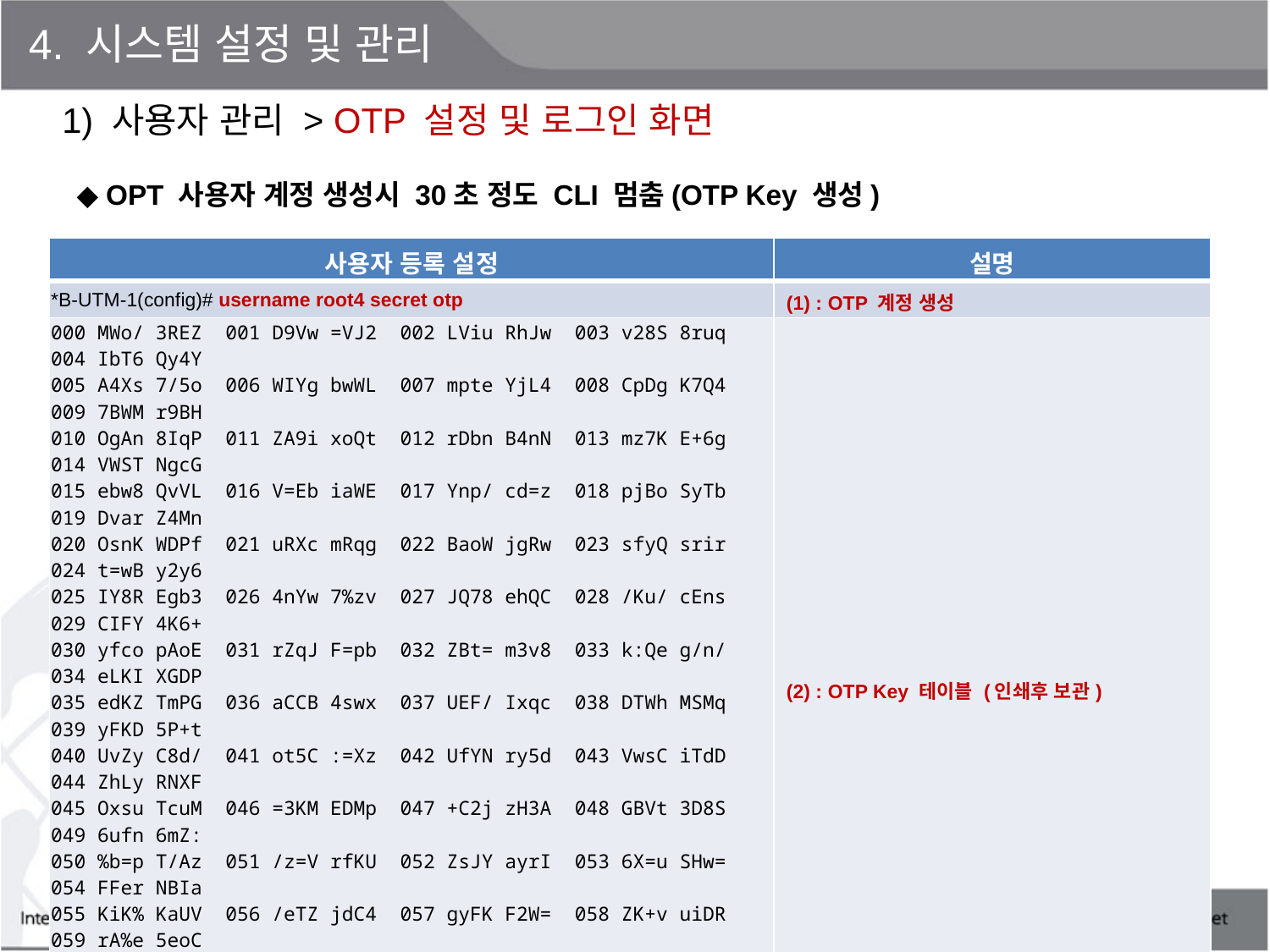

4. 시스템 설정 및 관리
1) 사용자 관리 > OTP 설정 및 로그인 화면
◆ OPT 사용자 계정 생성시 30초 정도 CLI 멈춤(OTP Key 생성)
| 사용자 등록 설정 | 설명 |
| --- | --- |
| \*B-UTM-1(config)# username root4 secret otp | (1) : OTP 계정 생성 |
| 000 MWo/ 3REZ 001 D9Vw =VJ2 002 LViu RhJw 003 v28S 8ruq 004 IbT6 Qy4Y 005 A4Xs 7/5o 006 WIYg bwWL 007 mpte YjL4 008 CpDg K7Q4 009 7BWM r9BH 010 OgAn 8IqP 011 ZA9i xoQt 012 rDbn B4nN 013 mz7K E+6g 014 VWST NgcG 015 ebw8 QvVL 016 V=Eb iaWE 017 Ynp/ cd=z 018 pjBo SyTb 019 Dvar Z4Mn 020 OsnK WDPf 021 uRXc mRqg 022 BaoW jgRw 023 sfyQ srir 024 t=wB y2y6 025 IY8R Egb3 026 4nYw 7%zv 027 JQ78 ehQC 028 /Ku/ cEns 029 CIFY 4K6+ 030 yfco pAoE 031 rZqJ F=pb 032 ZBt= m3v8 033 k:Qe g/n/ 034 eLKI XGDP 035 edKZ TmPG 036 aCCB 4swx 037 UEF/ Ixqc 038 DTWh MSMq 039 yFKD 5P+t 040 UvZy C8d/ 041 ot5C :=Xz 042 UfYN ry5d 043 VwsC iTdD 044 ZhLy RNXF 045 Oxsu TcuM 046 =3KM EDMp 047 +C2j zH3A 048 GBVt 3D8S 049 6ufn 6mZ: 050 %b=p T/Az 051 /z=V rfKU 052 ZsJY ayrI 053 6X=u SHw= 054 FFer NBIa 055 KiK% KaUV 056 /eTZ jdC4 057 gyFK F2W= 058 ZK+v uiDR 059 rA%e 5eoC 060 AUA7 HXOS 061 Pehh 3fub 062 roWD N4NQ 063 7yjC KahE 064 ShjI tb9G 065 :ra6 m=5q 066 AdJO qck= 067 bpyd ptHb 068 rpkg gqLA 069 YLnx R8MA 070 ec6X AHJG 071 XtmJ QTkj 072 NCqZ pFKT 073 b%KI GBfQ 074 zDWI %zYf 075 pJd+ 5XAv 076 %xAL +G28 077 kb4g ck+U 078 g=4I tsG4 079 ZK7F q+4Z | (2) : OTP Key 테이블 (인쇄후 보관) |
| Please press Enter to activate this console. |  |
| User Access Verification |  |
| Username: root4 |  |
| Password(061): Pehh 3fub | (2) : OTP Key 입력 |
| OTP Passwords are left 79. |  |